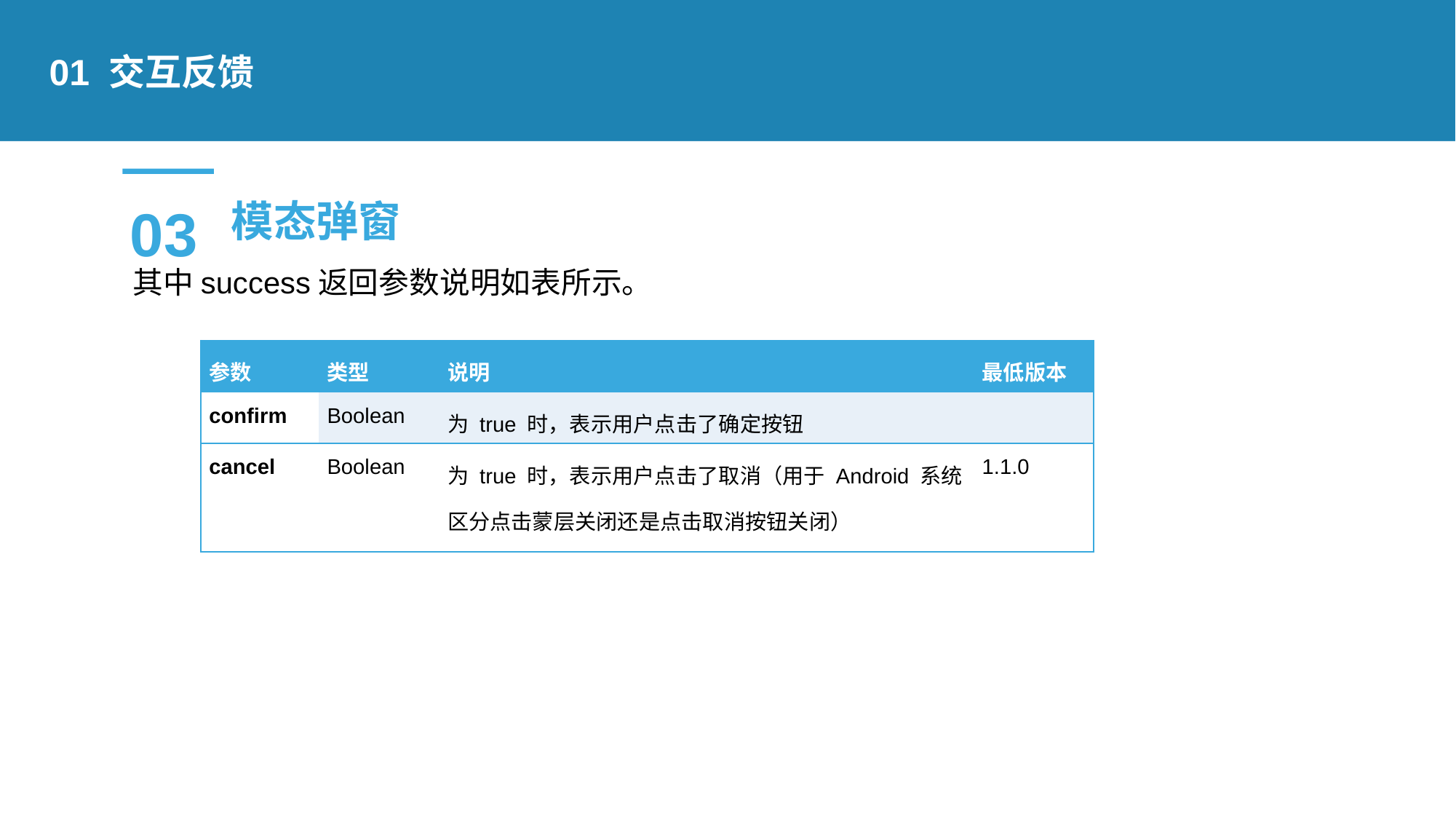

01 交互反馈
03

模态弹窗
其中success返回参数说明如表所示。
| 参数 | 类型 | 说明 | 最低版本 |
| --- | --- | --- | --- |
| confirm | Boolean | 为 true 时，表示用户点击了确定按钮 |  |
| cancel | Boolean | 为 true 时，表示用户点击了取消（用于 Android 系统区分点击蒙层关闭还是点击取消按钮关闭） | 1.1.0 |